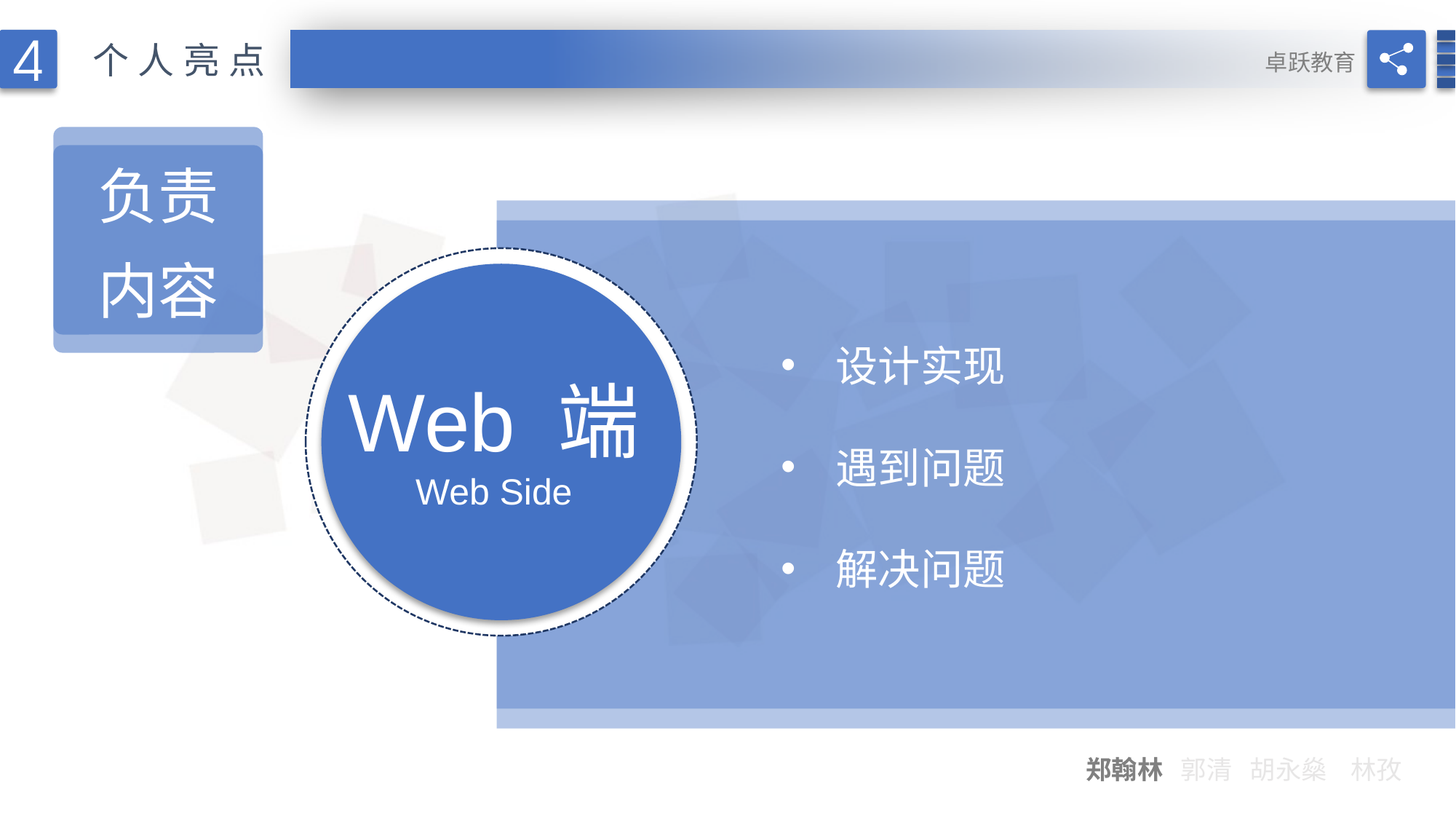

4

个人亮点
卓跃教育
负责
内容

Web 端
Web Side
设计实现
遇到问题
解决问题
郑翰林   郭清   胡永燊    林孜